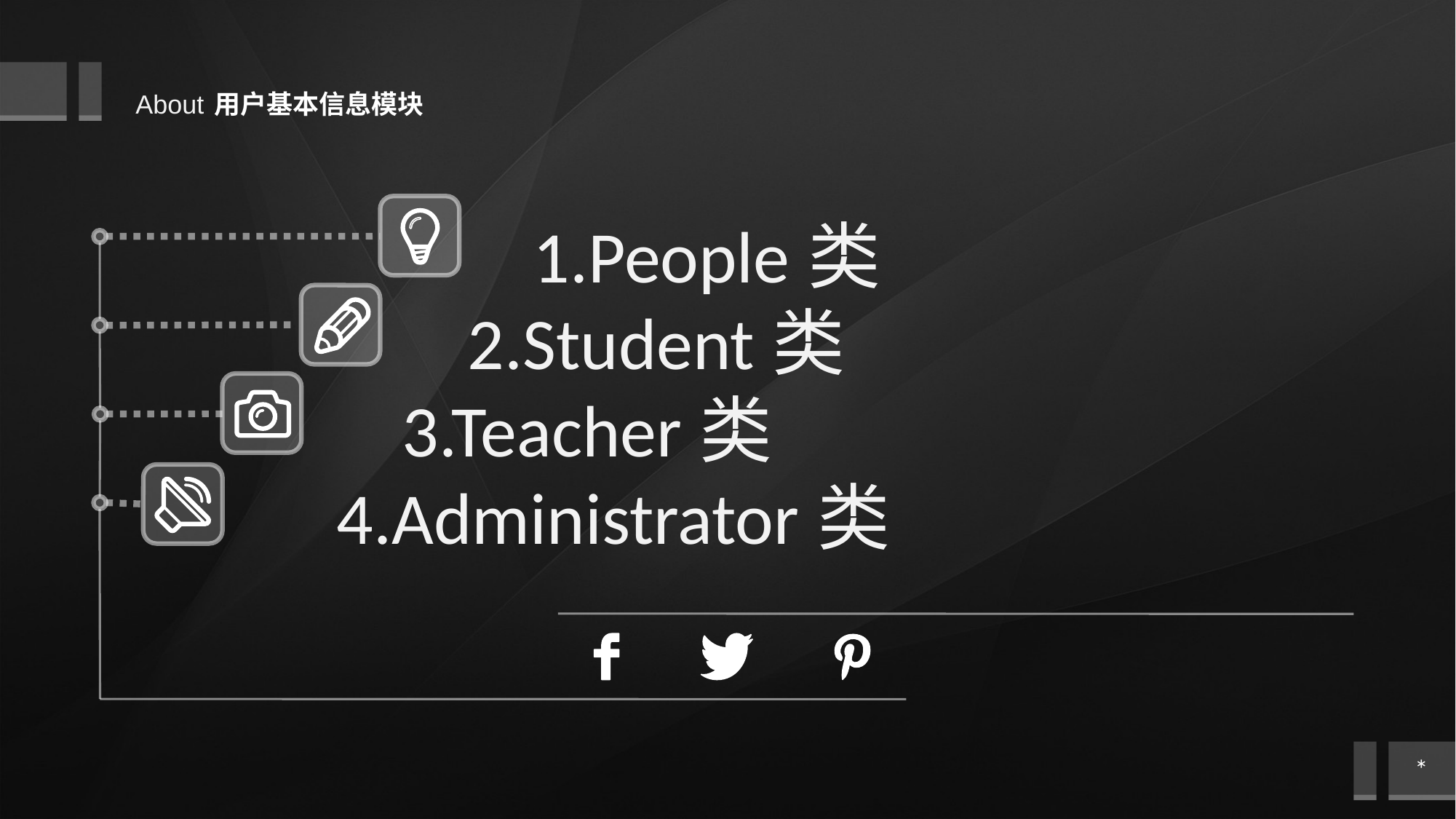

About 用户基本信息模块

            1.People类
        2.Student类
    3.Teacher类
4.Administrator类

*